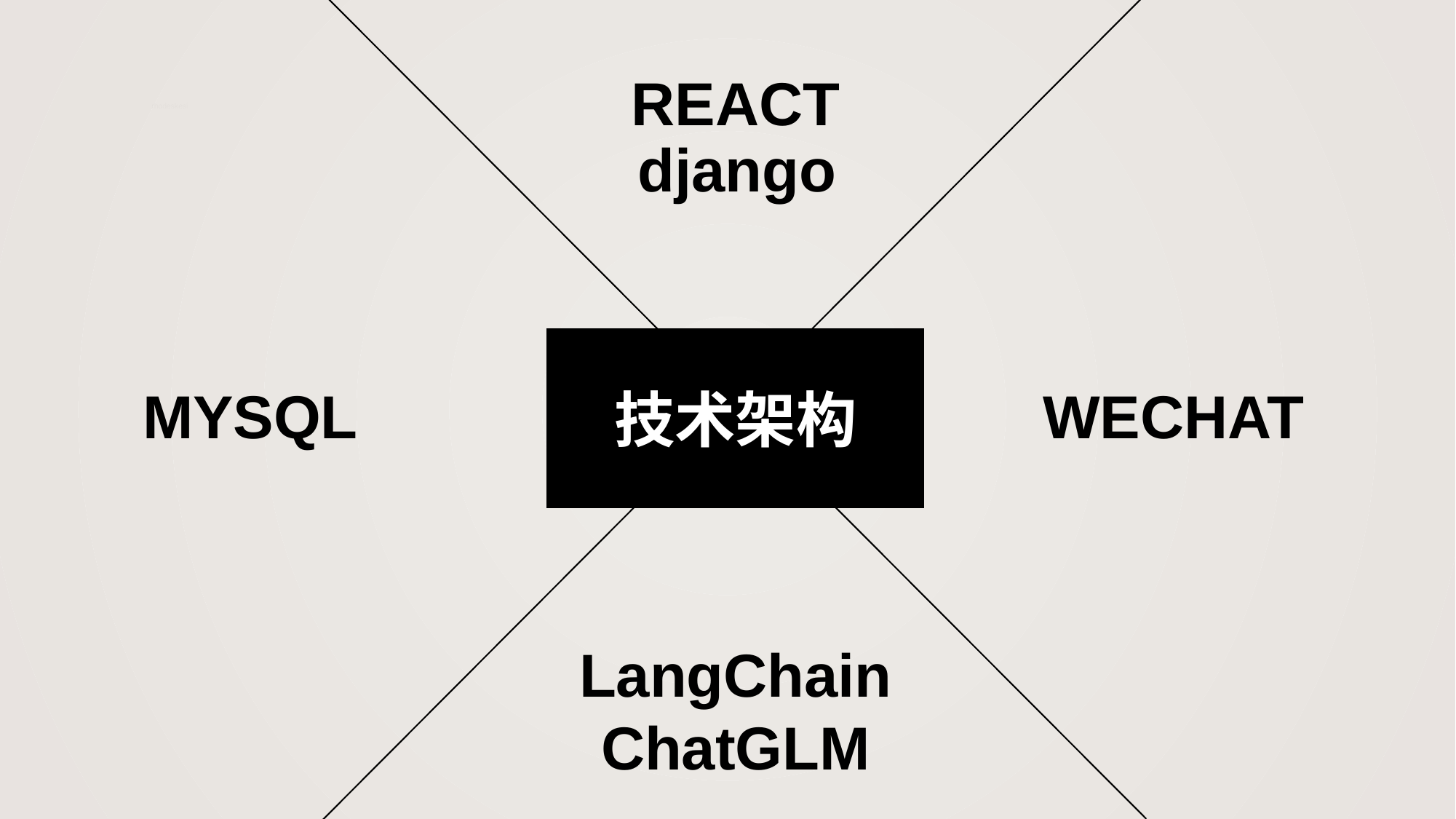

REACT
rhodeskesi
django

MYSQL
WECHAT
技术架构

LangChain
ChatGLM